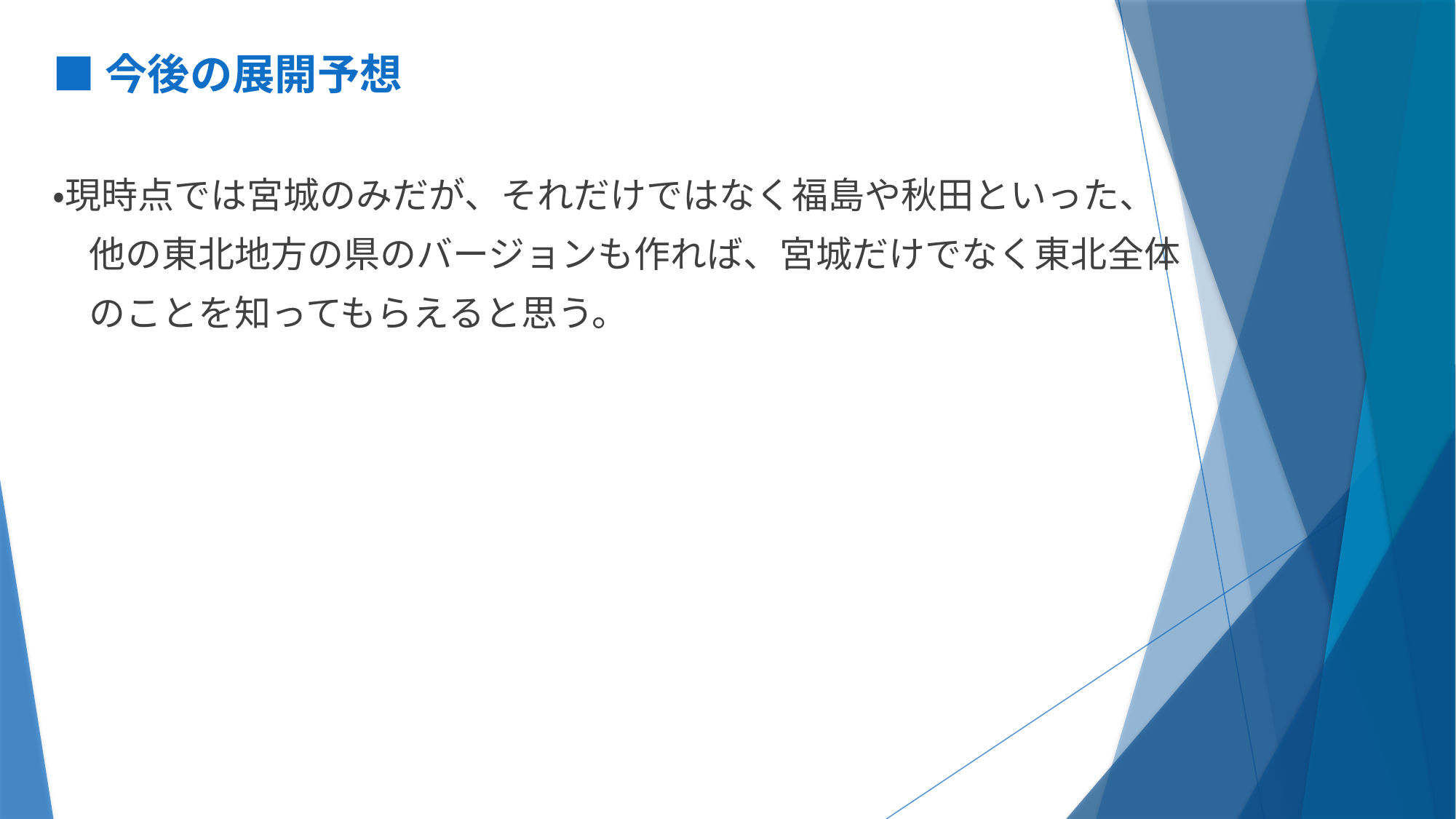

■今後の展開予想

・現時点では宮城のみだが、それだけではなく福島や秋田といった、
　他の東北地方の県のバージョンも作れば、宮城だけでなく東北全体
　のことを知ってもらえると思う。